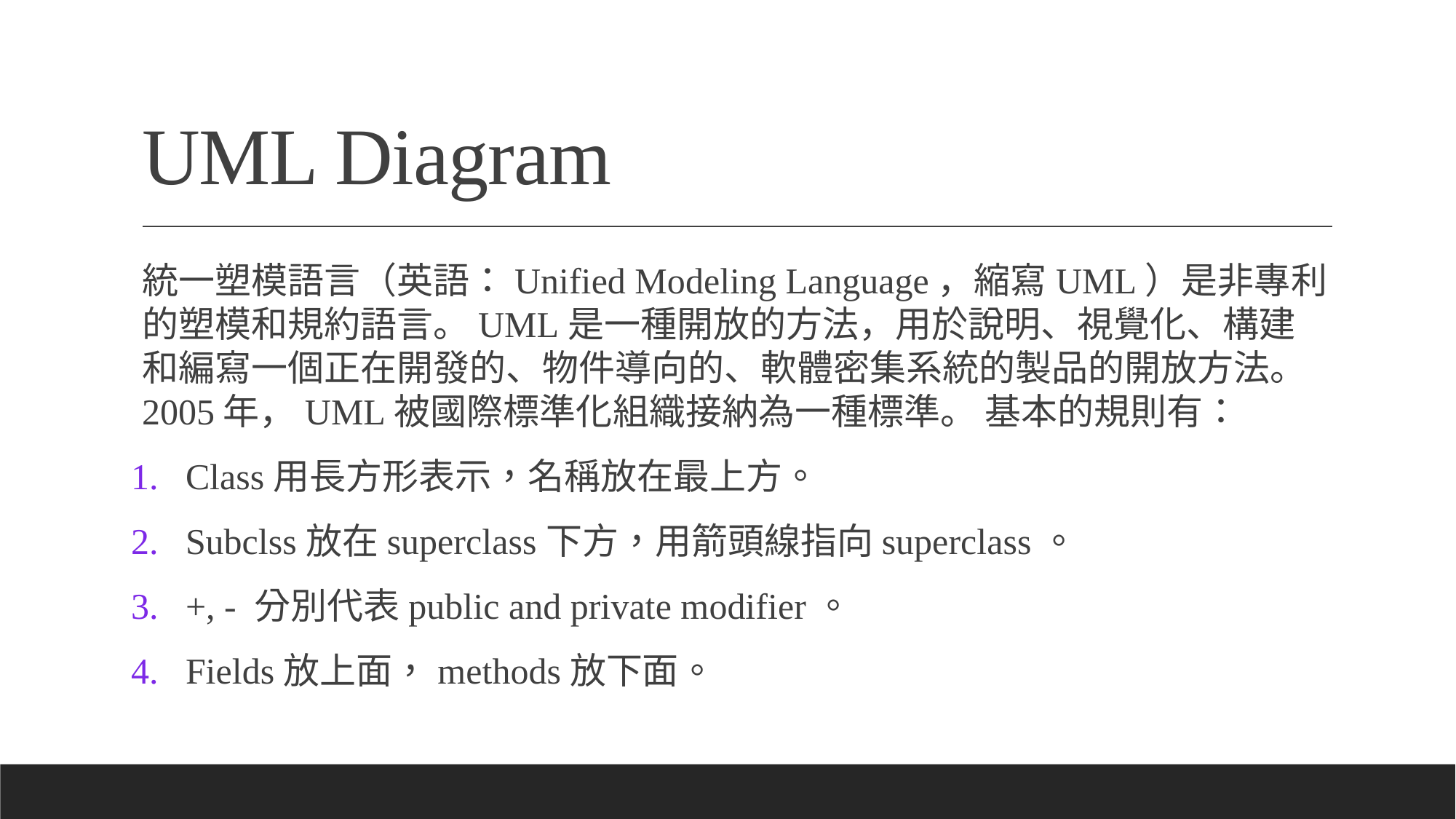

# UML Diagram
統一塑模語言（英語：Unified Modeling Language，縮寫UML）是非專利的塑模和規約語言。UML是一種開放的方法，用於說明、視覺化、構建和編寫一個正在開發的、物件導向的、軟體密集系統的製品的開放方法。2005年，UML被國際標準化組織接納為一種標準。 基本的規則有：
Class用長方形表示，名稱放在最上方。
Subclss放在superclass下方，用箭頭線指向superclass。
+, - 分別代表public and private modifier。
Fields放上面，methods放下面。